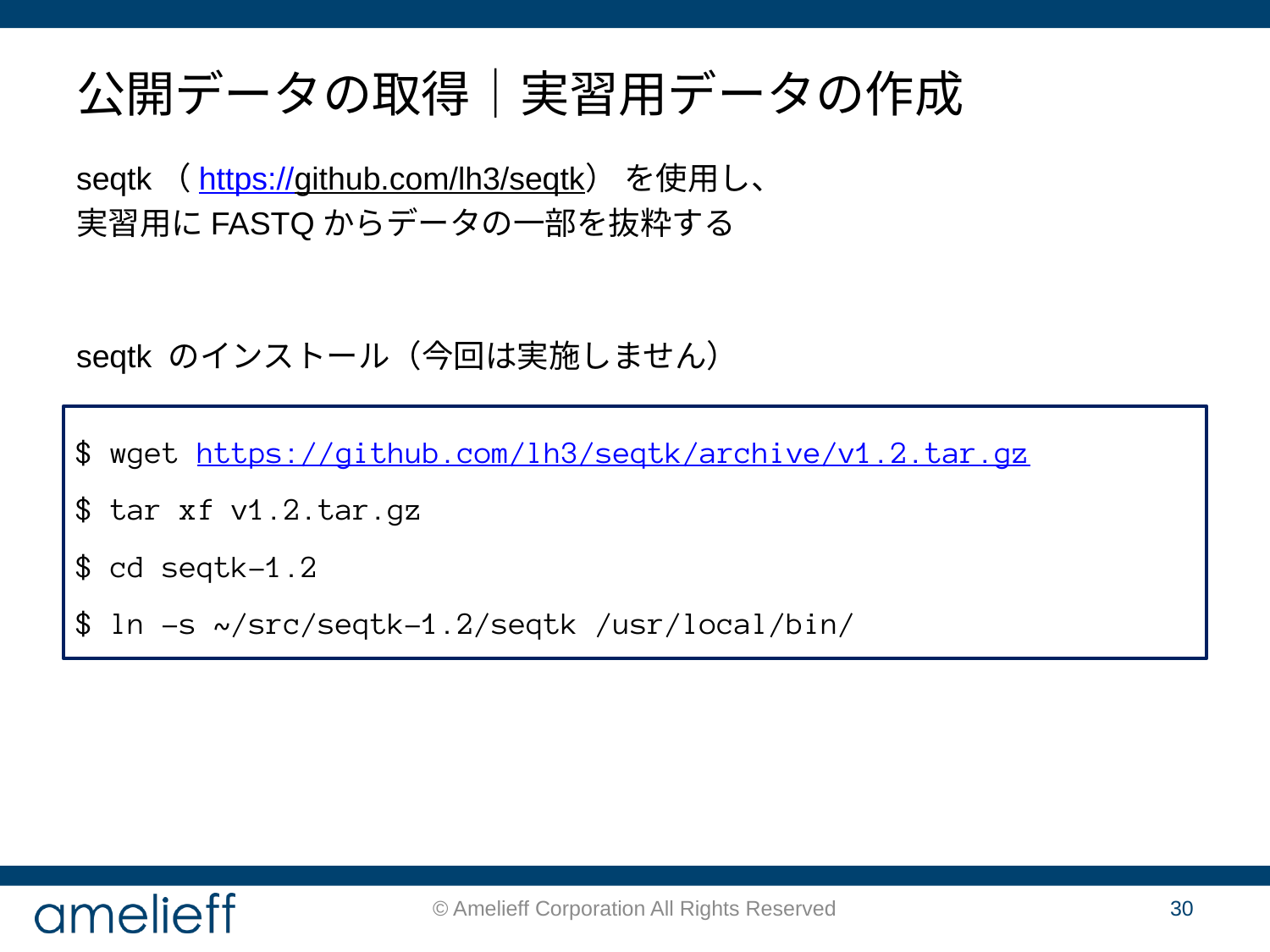

# 公開データの取得｜実習用データの作成
seqtk（https://github.com/lh3/seqtk） を使用し、
実習用にFASTQからデータの一部を抜粋する

seqtk のインストール（今回は実施しません）
$ wget https://github.com/lh3/seqtk/archive/v1.2.tar.gz
$ tar xf v1.2.tar.gz
$ cd seqtk-1.2
$ ln -s ~/src/seqtk-1.2/seqtk /usr/local/bin/
© Amelieff Corporation All Rights Reserved
30